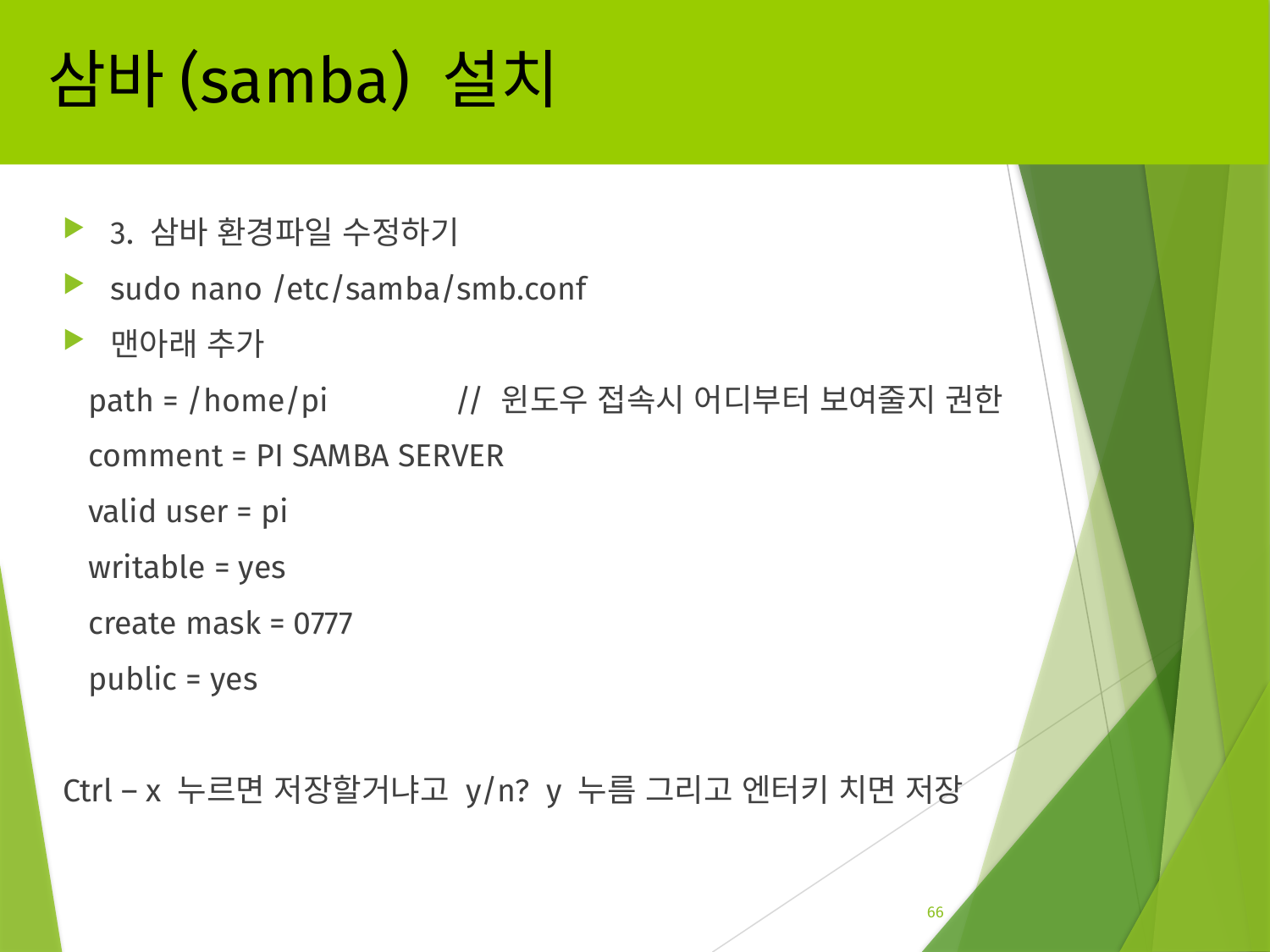

# 삼바(samba) 설치
3. 삼바 환경파일 수정하기
sudo nano /etc/samba/smb.conf
맨아래 추가
   path = /home/pi               // 윈도우 접속시 어디부터 보여줄지 권한
   comment = PI SAMBA SERVER
   valid user = pi
   writable = yes
   create mask = 0777
   public = yes

Ctrl – x 누르면 저장할거냐고 y/n?  y 누름 그리고 엔터키 치면 저장
66